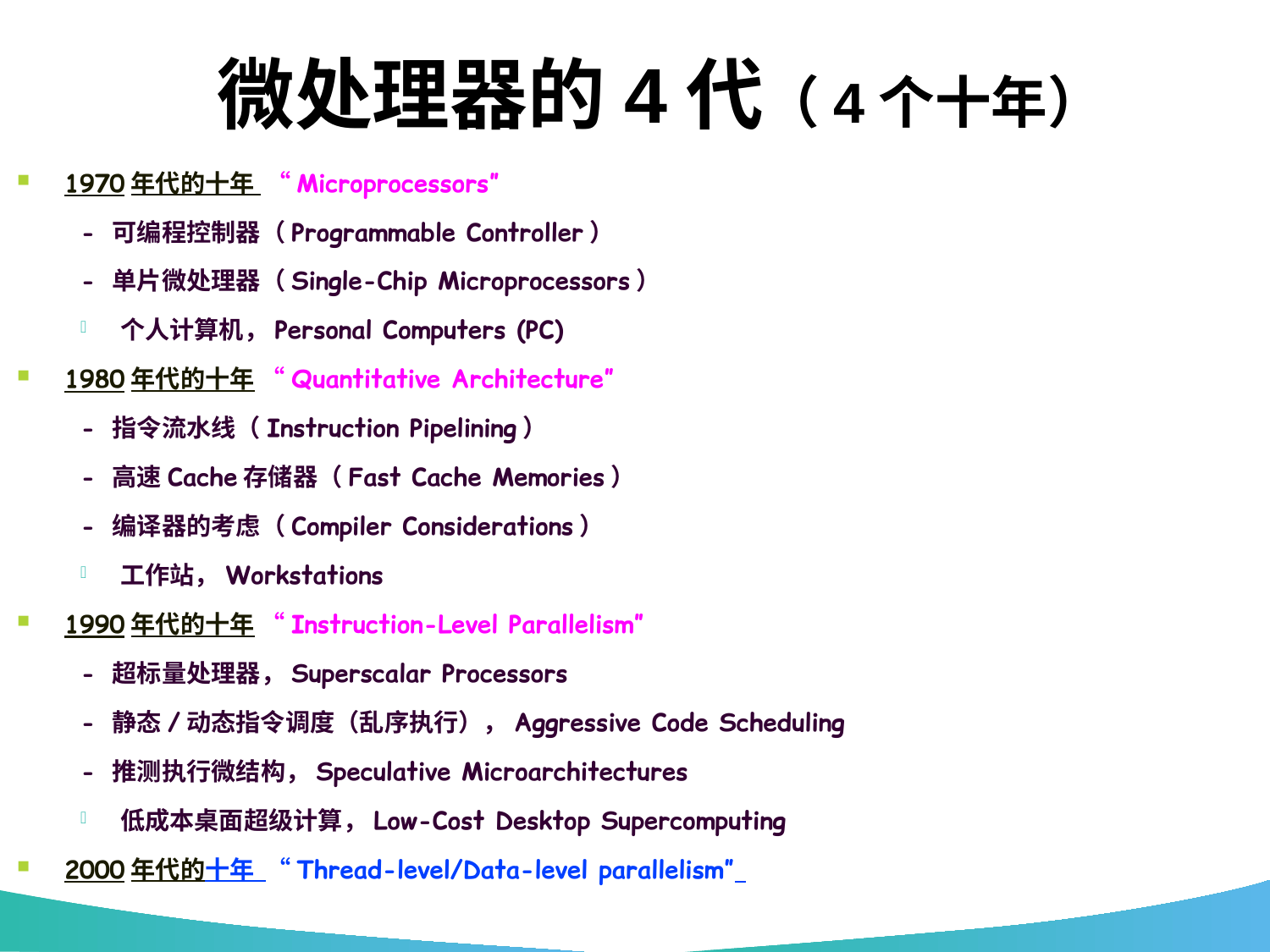

微处理器的4代（4个十年）
1970年代的十年  “Microprocessors”
- 可编程控制器（Programmable Controller）
- 单片微处理器（Single-Chip Microprocessors）
个人计算机，Personal Computers (PC)
1980年代的十年 “Quantitative Architecture”
- 指令流水线（Instruction Pipelining）
- 高速Cache存储器（Fast Cache Memories）
- 编译器的考虑（Compiler Considerations）
工作站，Workstations
1990年代的十年 “Instruction-Level Parallelism”
- 超标量处理器，Superscalar Processors
- 静态/动态指令调度（乱序执行），Aggressive Code Scheduling
- 推测执行微结构，Speculative Microarchitectures
低成本桌面超级计算，Low-Cost Desktop Supercomputing
2000年代的十年  “Thread-level/Data-level parallelism”